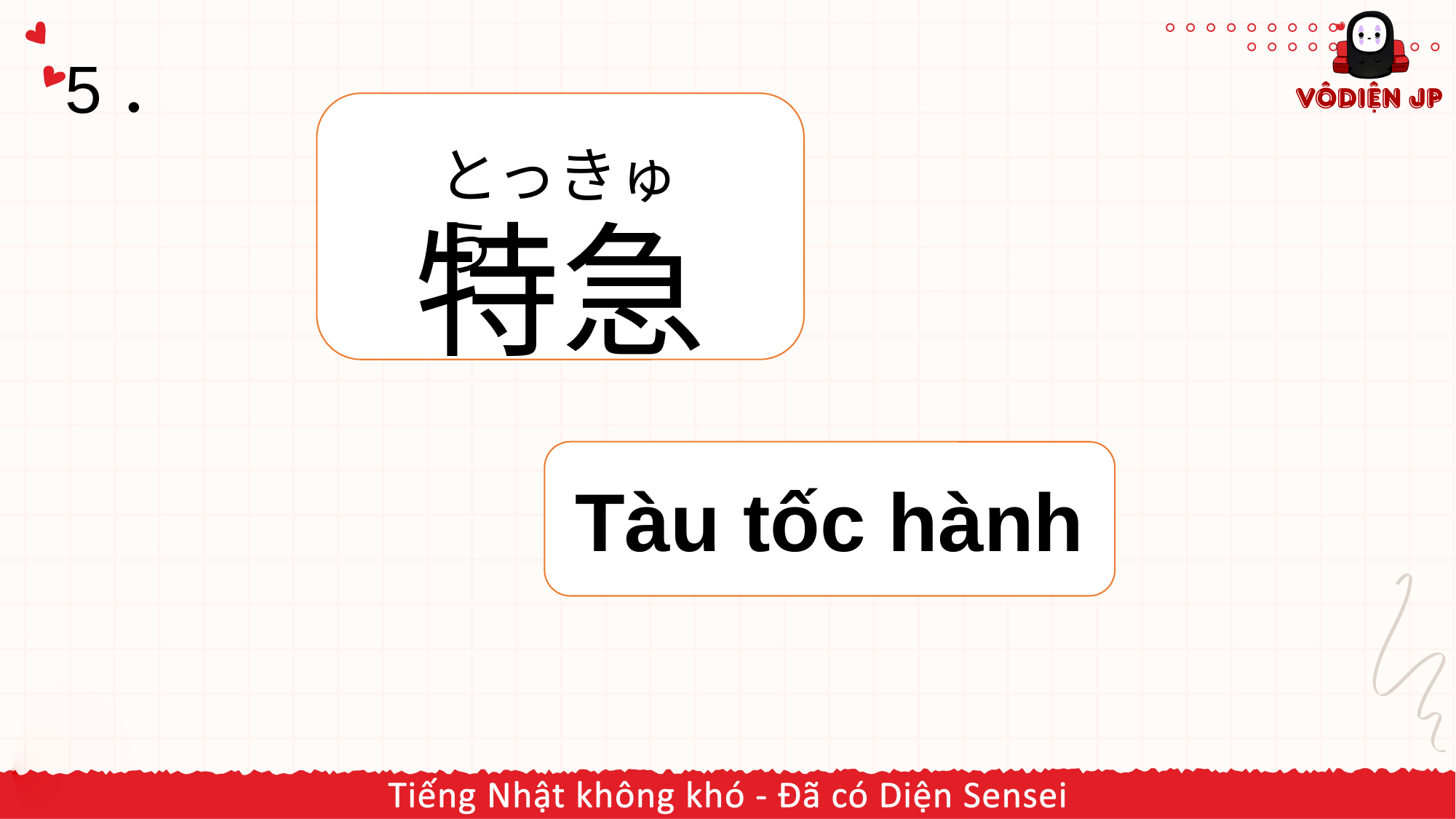

# 5．

特急
とっきゅう
Tàu tốc hành